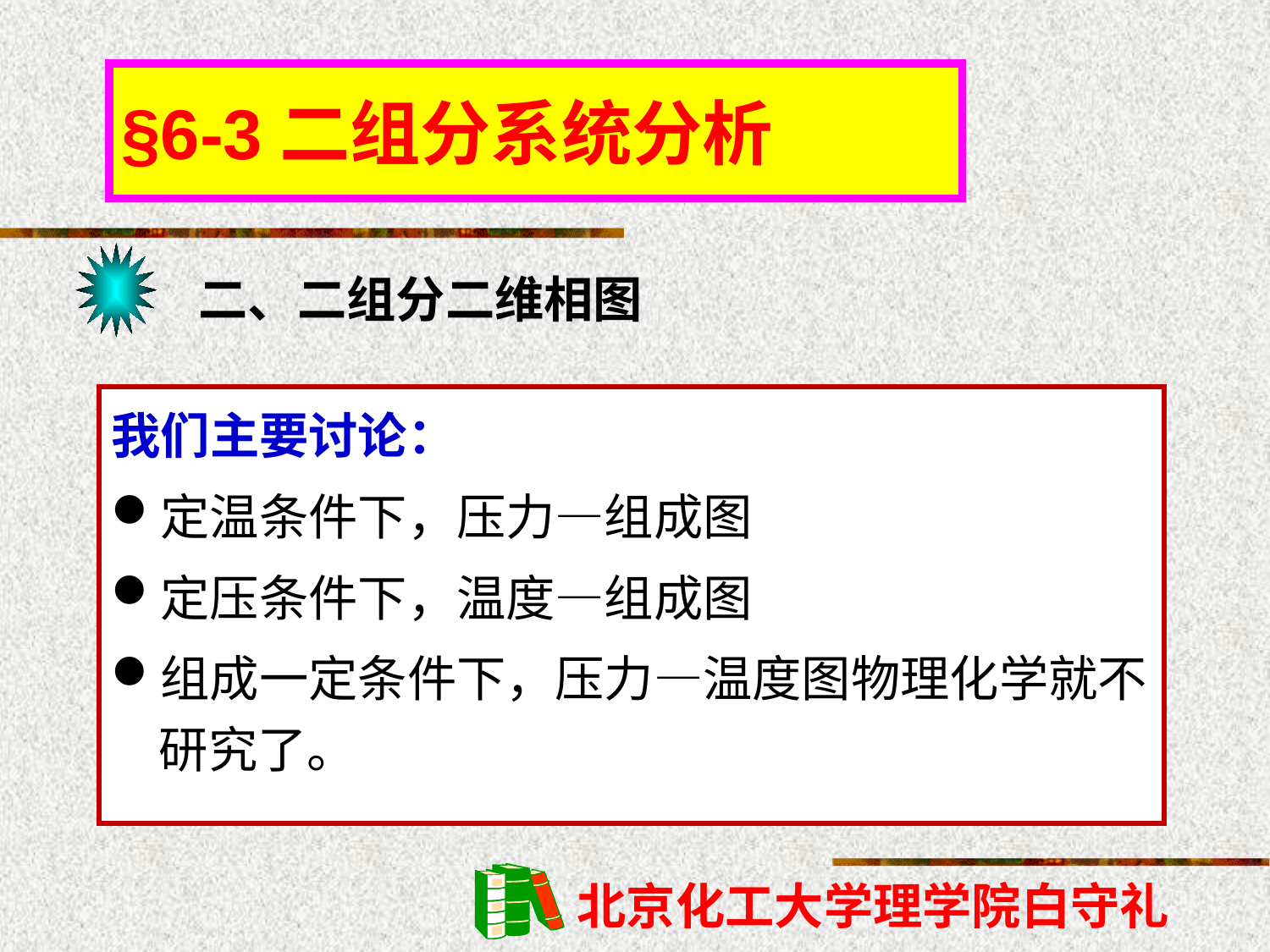

§6-3二组分系统分析

二、二组分二维相图
我们主要讨论：
定温条件下，压力—组成图
定压条件下，温度—组成图
组成一定条件下，压力—温度图物理化学就不研究了。